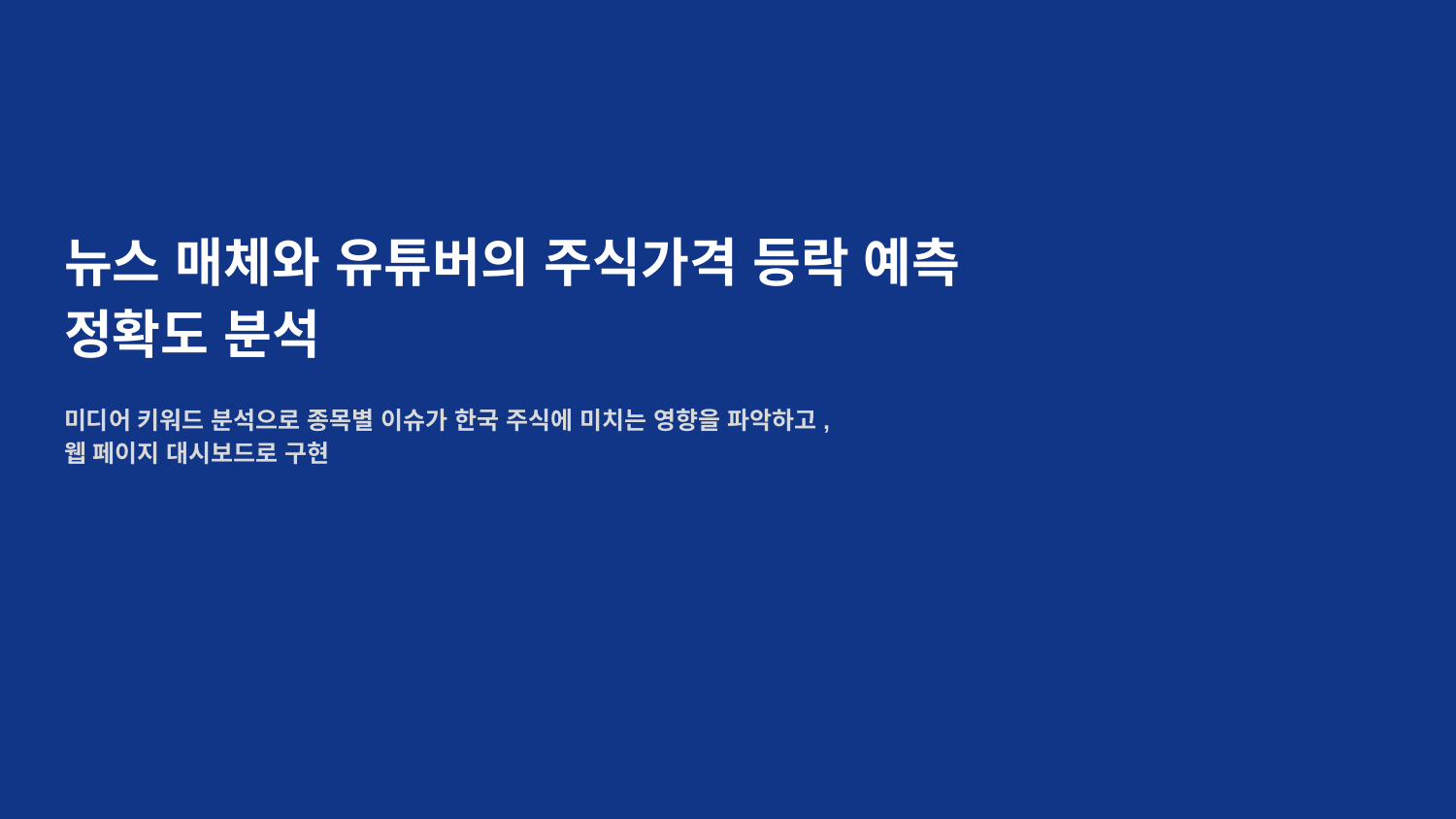

# 뉴스 매체와 유튜버의 주식가격 등락 예측 정확도 분석
미디어 키워드 분석으로 종목별 이슈가 한국 주식에 미치는 영향을 파악하고,
웹 페이지 대시보드로 구현